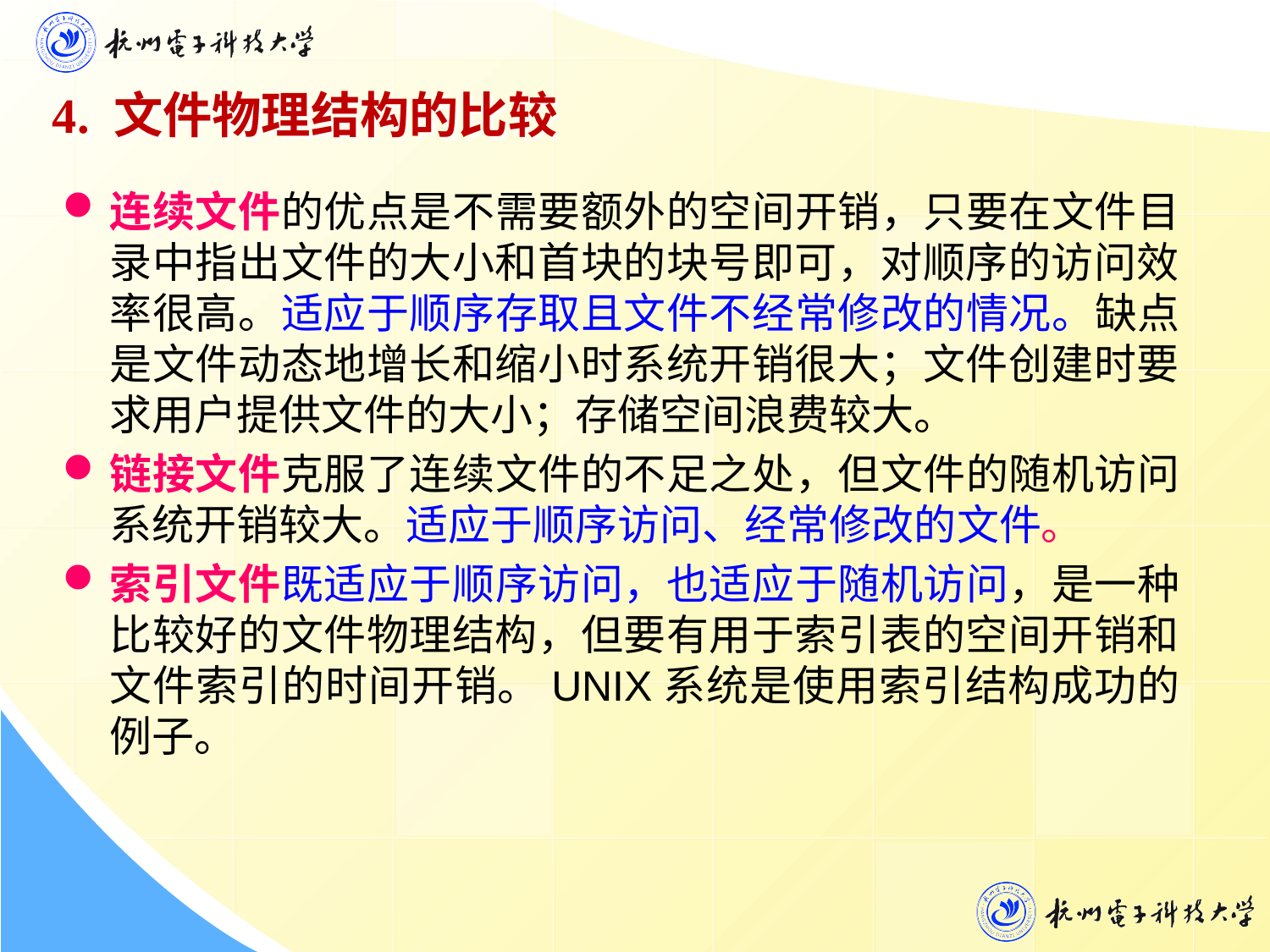

# 4. 文件物理结构的比较
连续文件的优点是不需要额外的空间开销，只要在文件目录中指出文件的大小和首块的块号即可，对顺序的访问效率很高。适应于顺序存取且文件不经常修改的情况。缺点是文件动态地增长和缩小时系统开销很大；文件创建时要求用户提供文件的大小；存储空间浪费较大。
链接文件克服了连续文件的不足之处，但文件的随机访问系统开销较大。适应于顺序访问、经常修改的文件。
索引文件既适应于顺序访问，也适应于随机访问，是一种比较好的文件物理结构，但要有用于索引表的空间开销和文件索引的时间开销。UNIX系统是使用索引结构成功的例子。